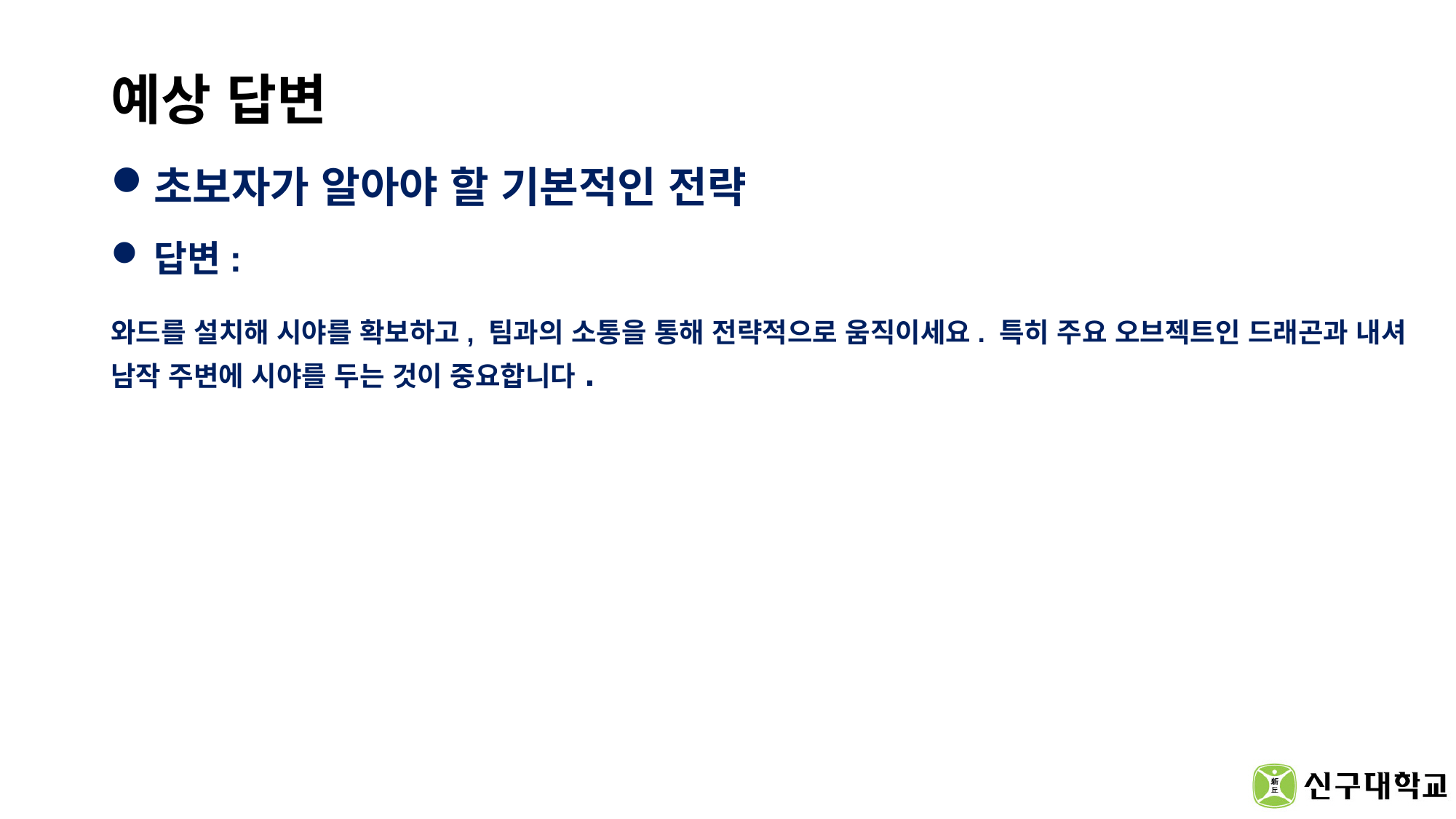

# 예상 답변
초보자가 알아야 할 기본적인 전략
답변:
와드를 설치해 시야를 확보하고, 팀과의 소통을 통해 전략적으로 움직이세요. 특히 주요 오브젝트인 드래곤과 내셔 남작 주변에 시야를 두는 것이 중요합니다​​.